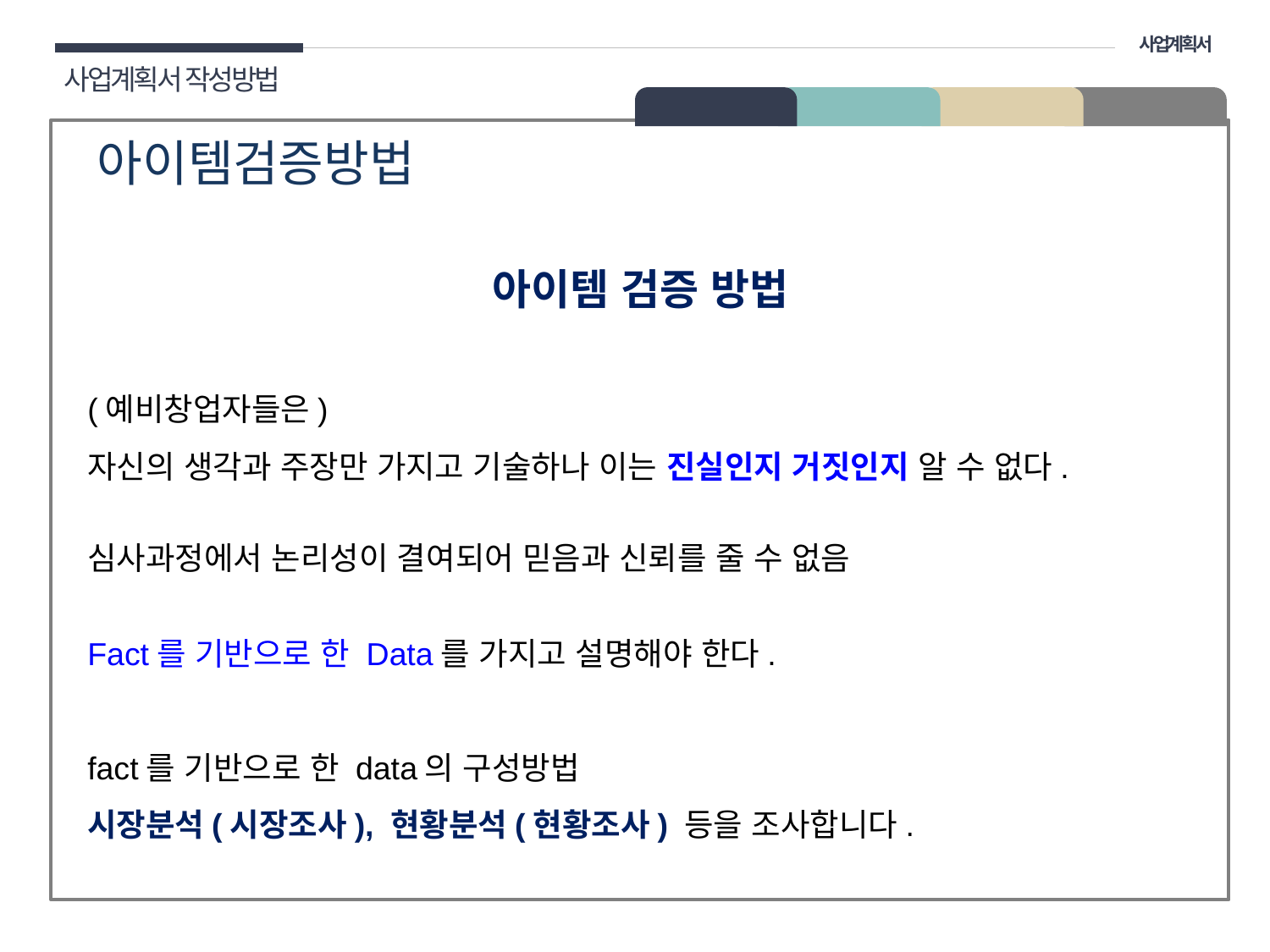

사업계획서
사업계획서 작성방법
01 개요

아이템검증방법
아이템 검증 방법

(예비창업자들은)
자신의 생각과 주장만 가지고 기술하나 이는 진실인지 거짓인지 알 수 없다.

심사과정에서 논리성이 결여되어 믿음과 신뢰를 줄 수 없음

Fact를 기반으로 한 Data를 가지고 설명해야 한다.

fact를 기반으로 한 data의 구성방법
시장분석(시장조사), 현황분석(현황조사) 등을 조사합니다.